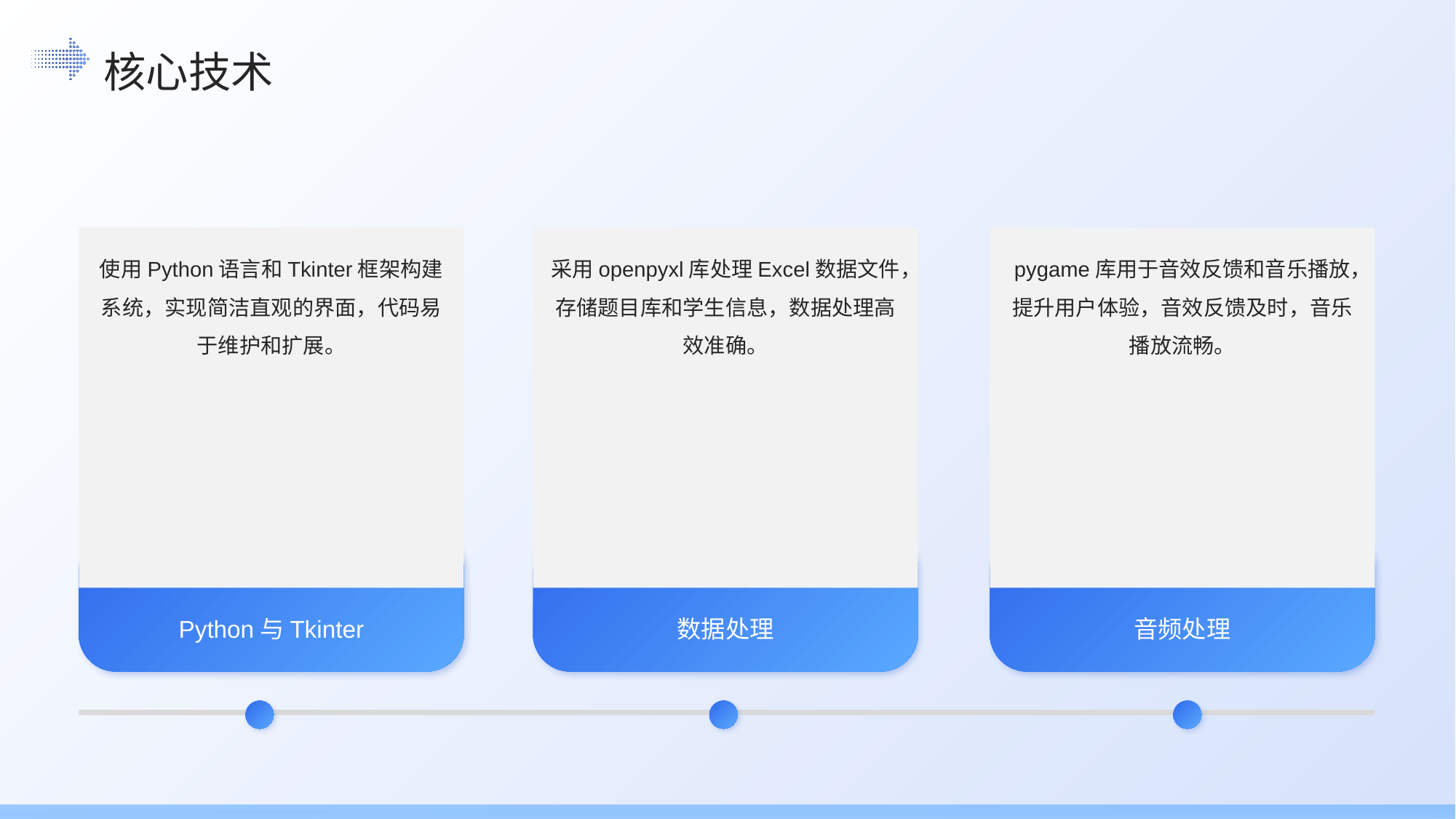

核心技术

使用Python语言和Tkinter框架构建系统，实现简洁直观的界面，代码易于维护和扩展。
采用openpyxl库处理Excel数据文件，存储题目库和学生信息，数据处理高效准确。
pygame库用于音效反馈和音乐播放，提升用户体验，音效反馈及时，音乐播放流畅。

Python与Tkinter
数据处理
音频处理